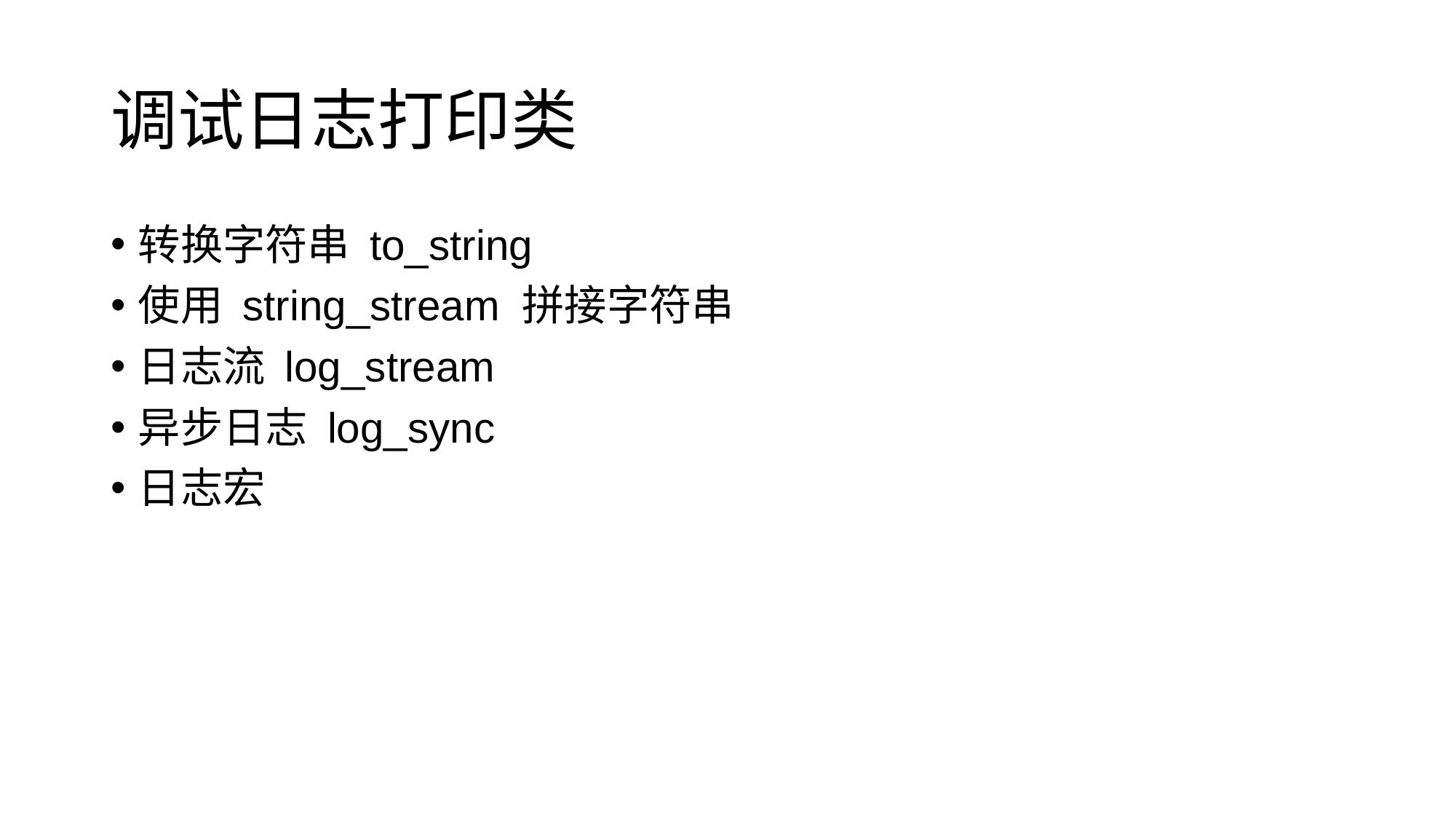

# 调试日志打印类
转换字符串 to_string
使用 string_stream 拼接字符串
日志流 log_stream
异步日志 log_sync
日志宏